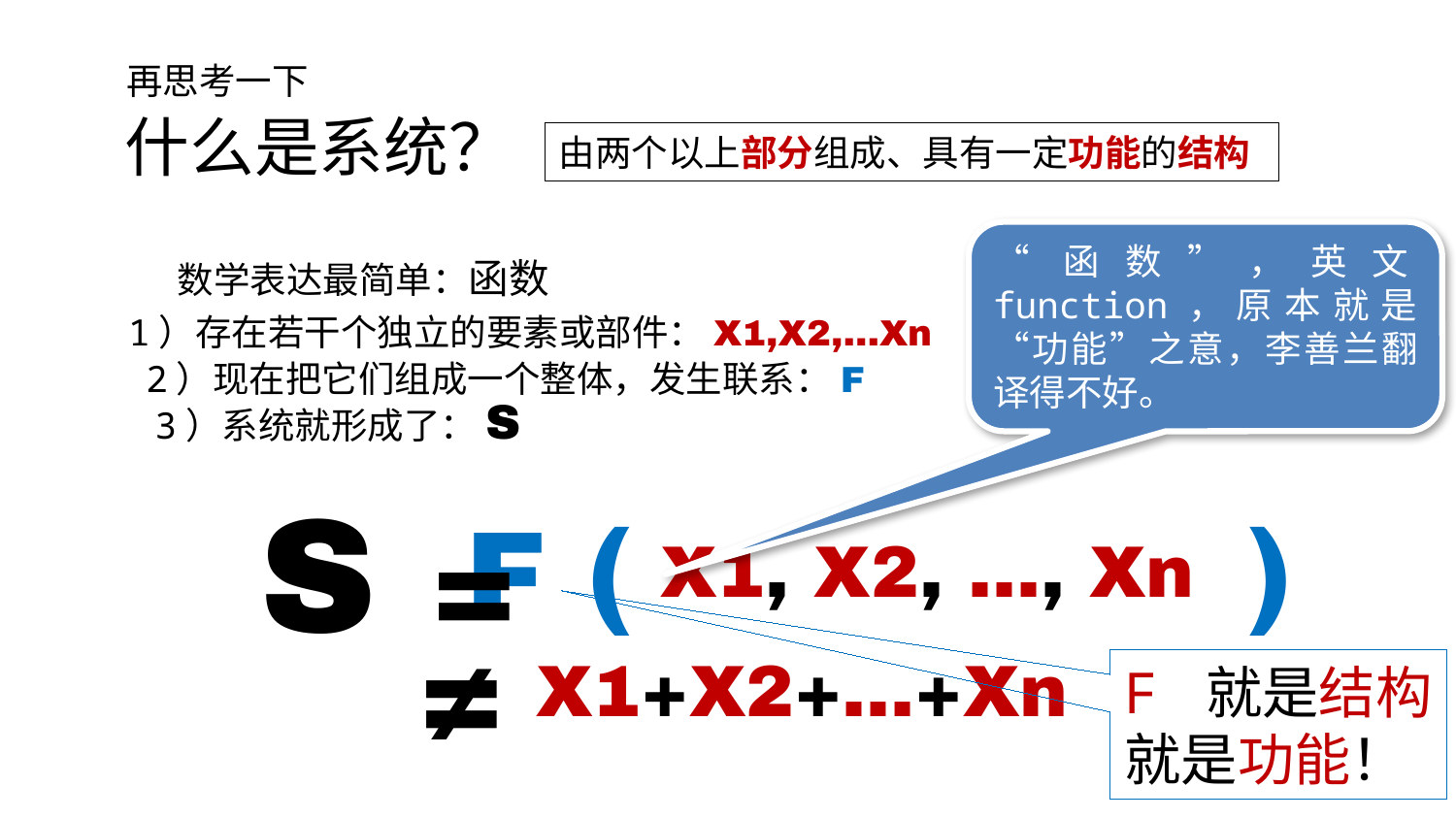

再思考一下
什么是系统？
由两个以上部分组成、具有一定功能的结构
“函数”，英文function，原本就是“功能”之意，李善兰翻译得不好。
数学表达最简单：函数
1）存在若干个独立的要素或部件：X1,X2,…Xn
2）现在把它们组成一个整体，发生联系：F
3）系统就形成了：S
S =
F (                            )
X1, X2, …, Xn
≠
X1+X2+…+Xn
F 就是结构
就是功能！